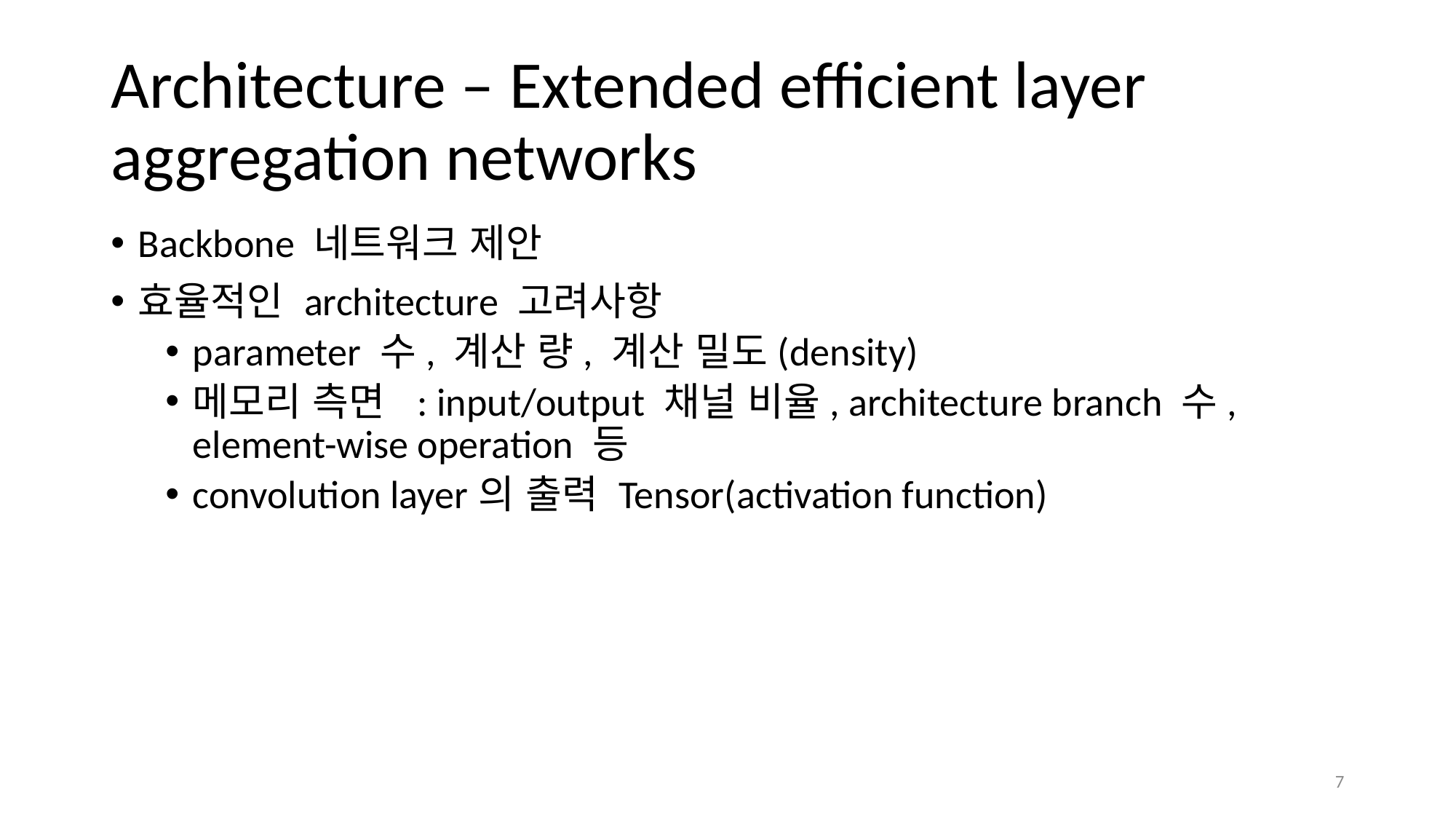

# Architecture – Extended efficient layer aggregation networks
Backbone 네트워크 제안
효율적인 architecture 고려사항
parameter 수, 계산 량, 계산 밀도(density)
메모리 측면  : input/output 채널 비율, architecture branch 수, element-wise operation 등
convolution layer의 출력 Tensor(activation function)

7